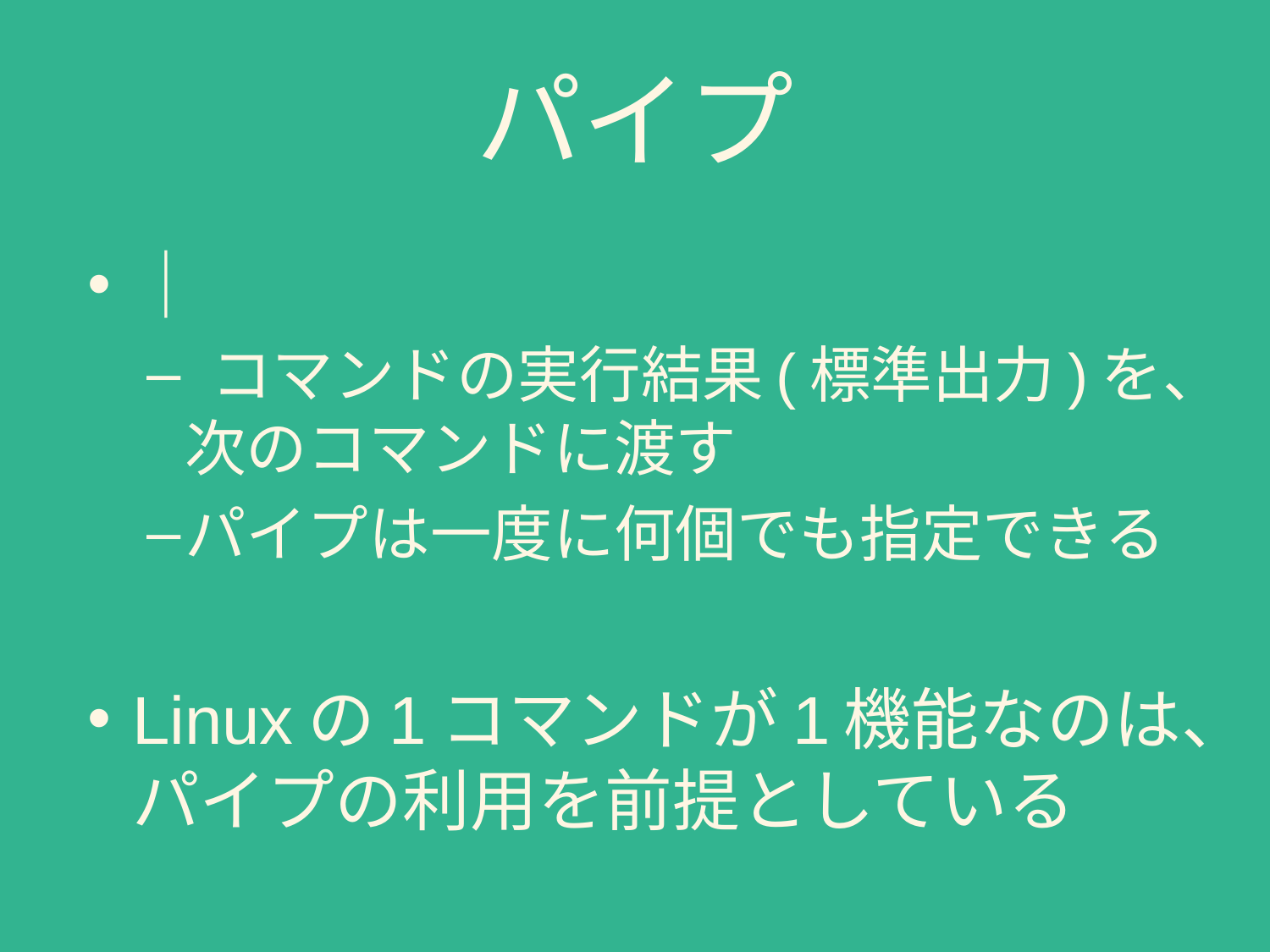

# パイプ
｜
 コマンドの実行結果(標準出力)を、次のコマンドに渡す
パイプは一度に何個でも指定できる

Linuxの1コマンドが1機能なのは、パイプの利用を前提としている